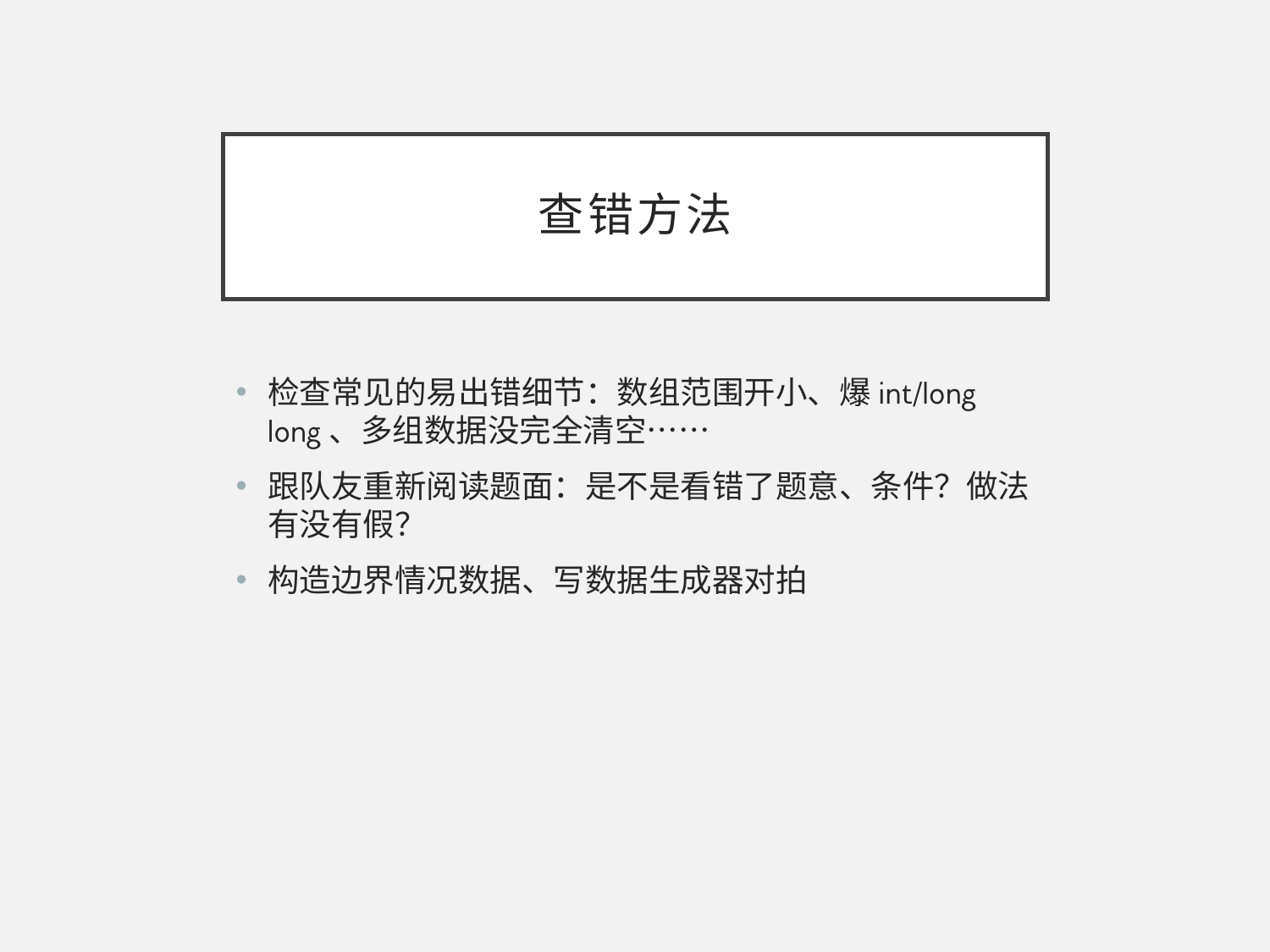

# 查错方法
检查常见的易出错细节：数组范围开小、爆int/long long、多组数据没完全清空……
跟队友重新阅读题面：是不是看错了题意、条件？做法有没有假？
构造边界情况数据、写数据生成器对拍